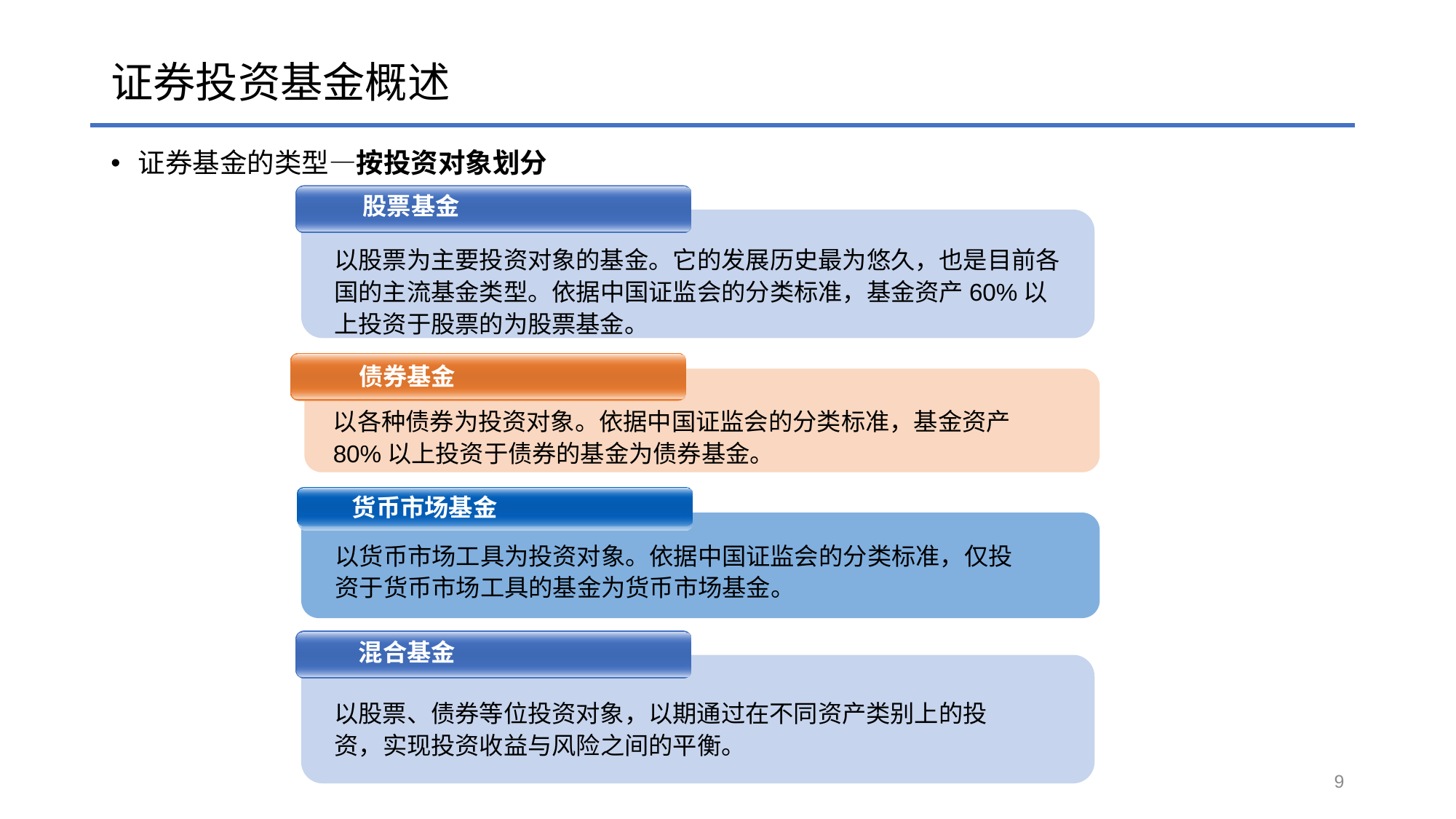

# 证券投资基金概述
证券基金的类型—按投资对象划分

股票基金

以股票为主要投资对象的基金。它的发展历史最为悠久，也是目前各国的主流基金类型。依据中国证监会的分类标准，基金资产60%以上投资于股票的为股票基金。

债券基金

以各种债券为投资对象。依据中国证监会的分类标准，基金资产80%以上投资于债券的基金为债券基金。
货币市场基金

以货币市场工具为投资对象。依据中国证监会的分类标准，仅投资于货币市场工具的基金为货币市场基金。

混合基金

以股票、债券等位投资对象，以期通过在不同资产类别上的投资，实现投资收益与风险之间的平衡。
9